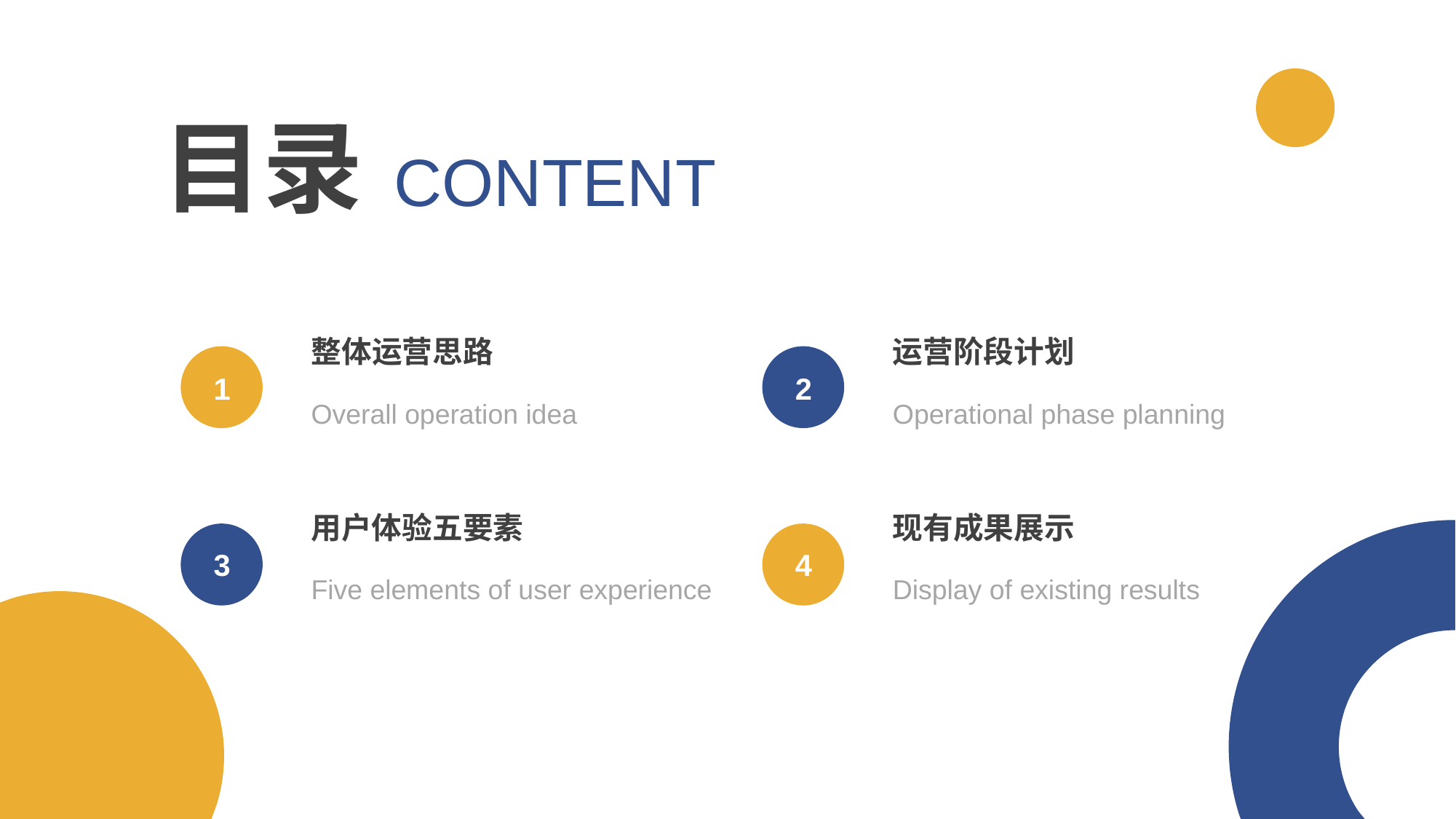

目录
CONTENT
整体运营思路
运营阶段计划

1
2
Overall operation idea
Operational phase planning
用户体验五要素
现有成果展示

3
4
Five elements of user experience
Display of existing results